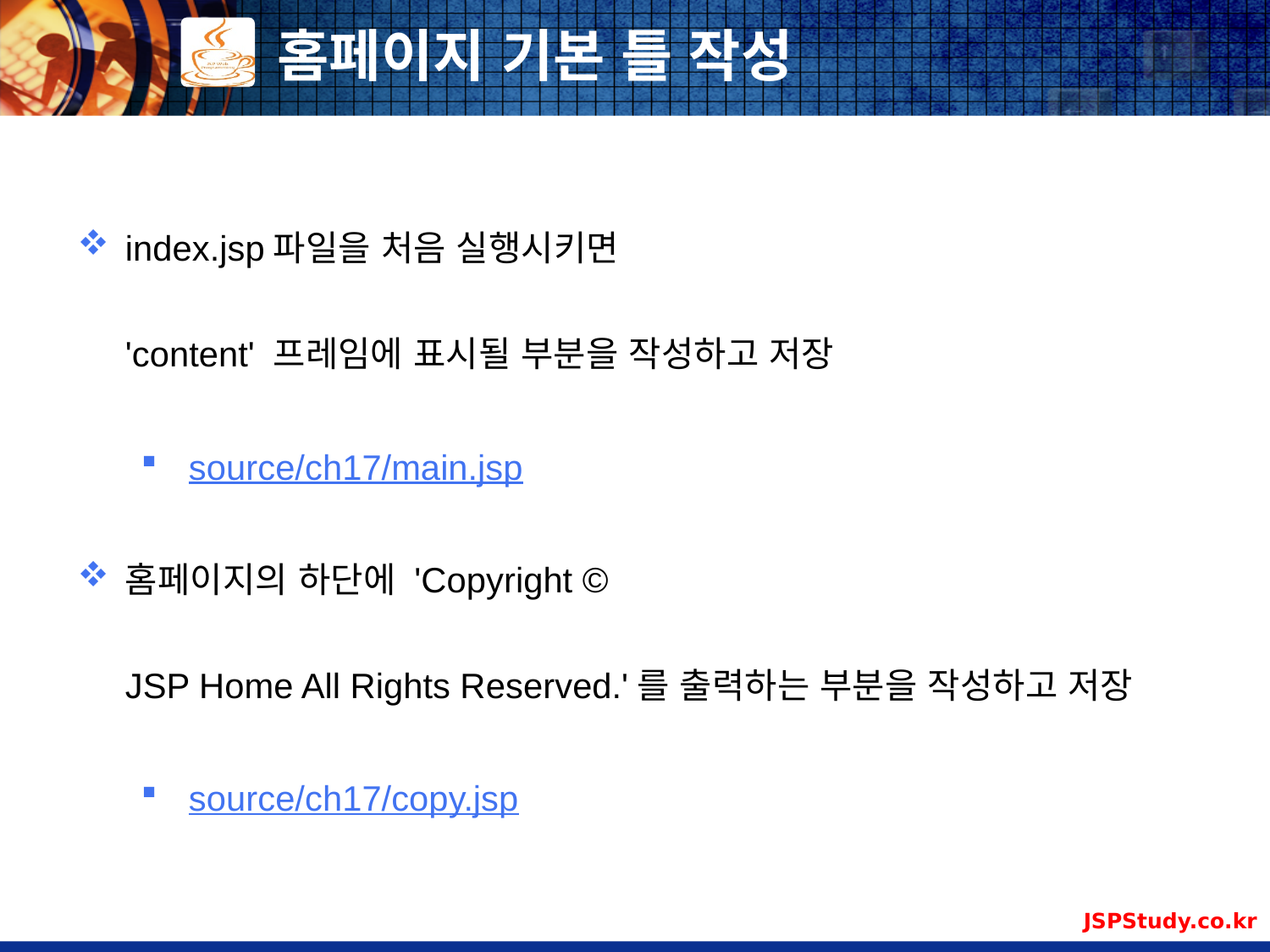

# 홈페이지 기본 틀 작성
index.jsp파일을 처음 실행시키면
'content' 프레임에 표시될 부분을 작성하고 저장
source/ch17/main.jsp
홈페이지의 하단에 'Copyright ©
JSP Home All Rights Reserved.'를 출력하는 부분을 작성하고 저장
source/ch17/copy.jsp
JSPStudy.co.kr